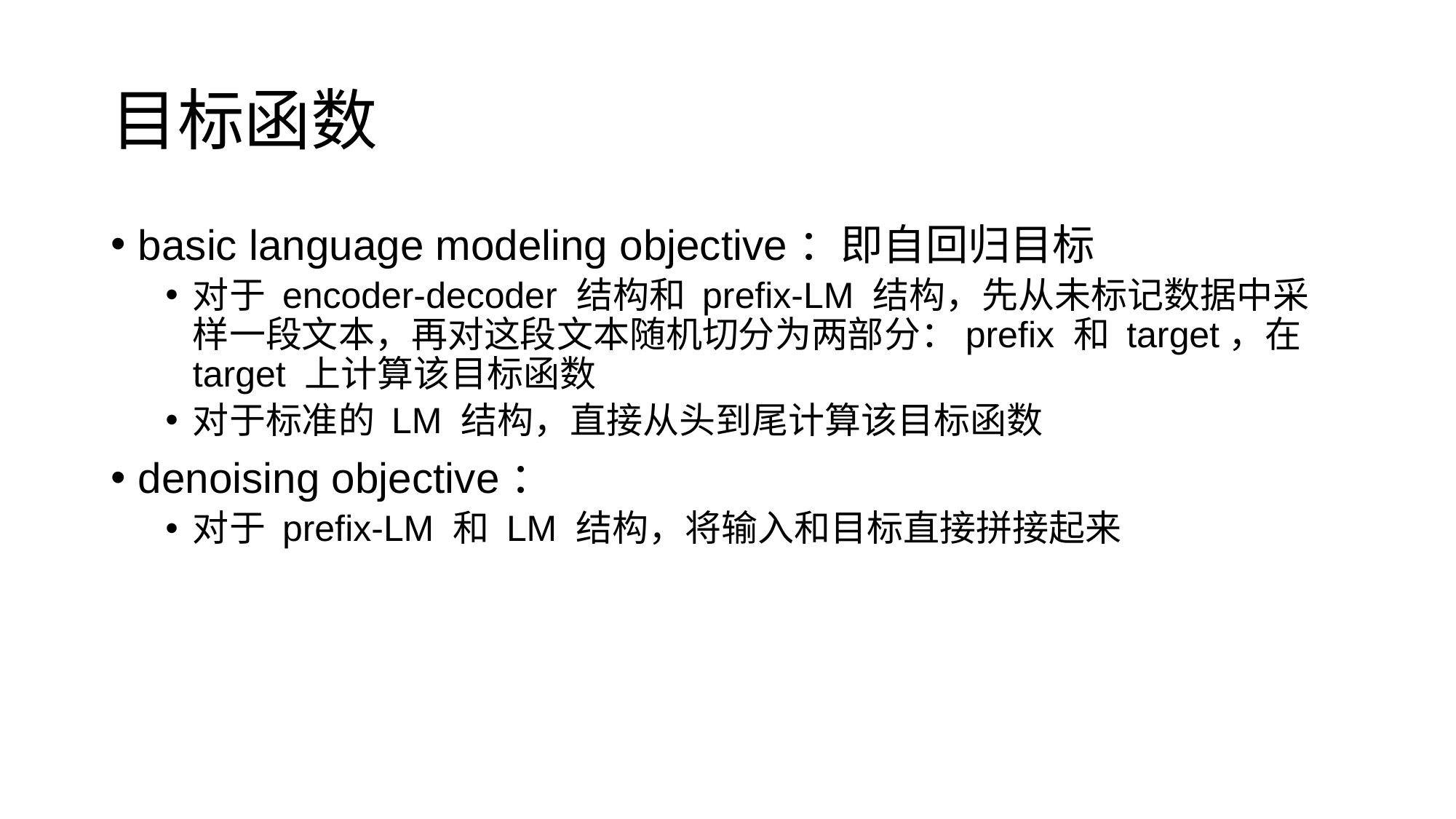

# 目标函数
basic language modeling objective：即自回归目标
对于 encoder-decoder 结构和 prefix-LM 结构，先从未标记数据中采样一段文本，再对这段文本随机切分为两部分：prefix 和 target，在 target 上计算该目标函数
对于标准的 LM 结构，直接从头到尾计算该目标函数
denoising objective：
对于 prefix-LM 和 LM 结构，将输入和目标直接拼接起来